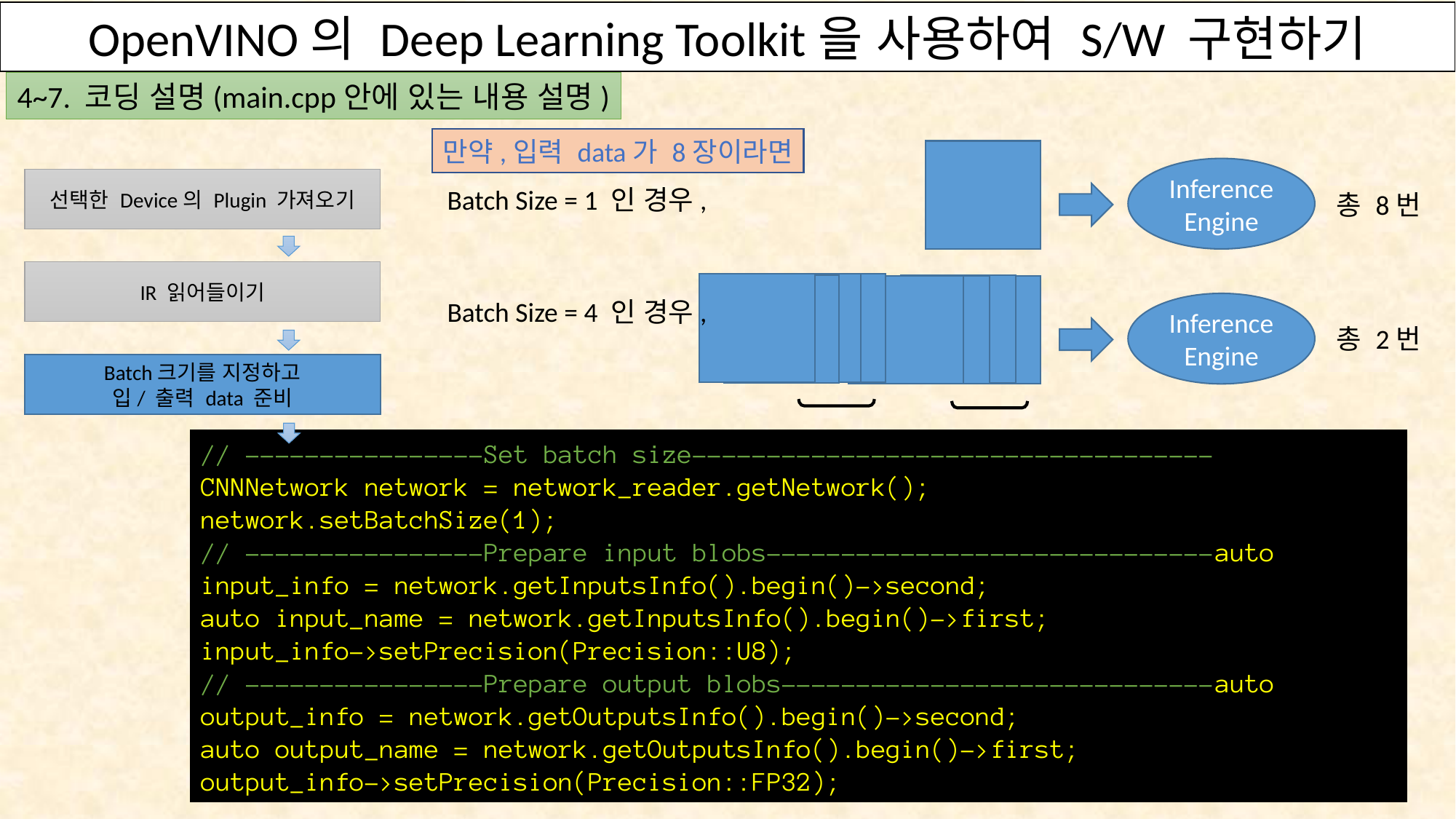

OpenVINO의 Deep Learning Toolkit을 사용하여 S/W 구현하기
OpenVINO의 Deep Learning Toolkit을 사용하여 S/W 구현하기
4~7. 코딩 설명(main.cpp안에 있는 내용 설명)
4. Inferencing 코딩하기
만약,입력 data가 8장이라면

Inference Engine
선택한 Device의 Plugin 가져오기
Batch Size = 1 인 경우,
총 8번

IR 읽어들이기

Batch Size = 4 인 경우,
Inference Engine
총 2번

Batch크기를 지정하고
입/ 출력 data 준비

// ----------------Set batch size-----------------------------------
CNNNetwork network = network_reader.getNetwork();
network.setBatchSize(1);
// ----------------Prepare input blobs------------------------------auto input_info = network.getInputsInfo().begin()->second;
auto input_name = network.getInputsInfo().begin()->first;
input_info->setPrecision(Precision::U8);
// ----------------Prepare output blobs-----------------------------auto output_info = network.getOutputsInfo().begin()->second;
auto output_name = network.getOutputsInfo().begin()->first;
output_info->setPrecision(Precision::FP32);